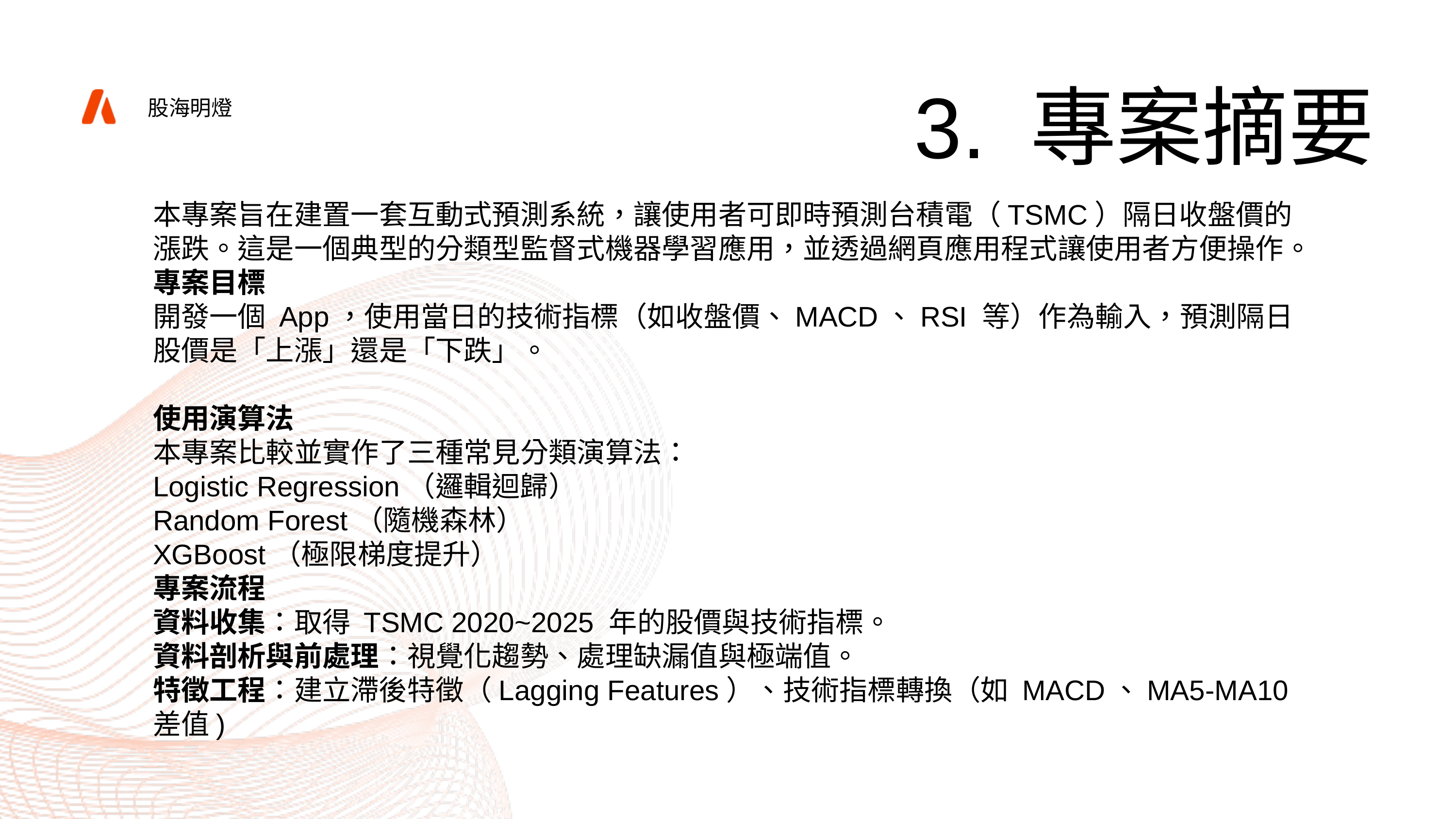

3. 專案摘要

股海明燈
本專案旨在建置一套互動式預測系統，讓使用者可即時預測台積電（TSMC）隔日收盤價的漲跌。這是一個典型的分類型監督式機器學習應用，並透過網頁應用程式讓使用者方便操作。
專案目標
開發一個 App，使用當日的技術指標（如收盤價、MACD、RSI 等）作為輸入，預測隔日股價是「上漲」還是「下跌」。

使用演算法
本專案比較並實作了三種常見分類演算法：
Logistic Regression（邏輯迴歸）
Random Forest（隨機森林）
XGBoost（極限梯度提升）
專案流程
資料收集：取得 TSMC 2020~2025 年的股價與技術指標。
資料剖析與前處理：視覺化趨勢、處理缺漏值與極端值。
特徵工程：建立滯後特徵（Lagging Features）、技術指標轉換（如 MACD、MA5-MA10 差值)